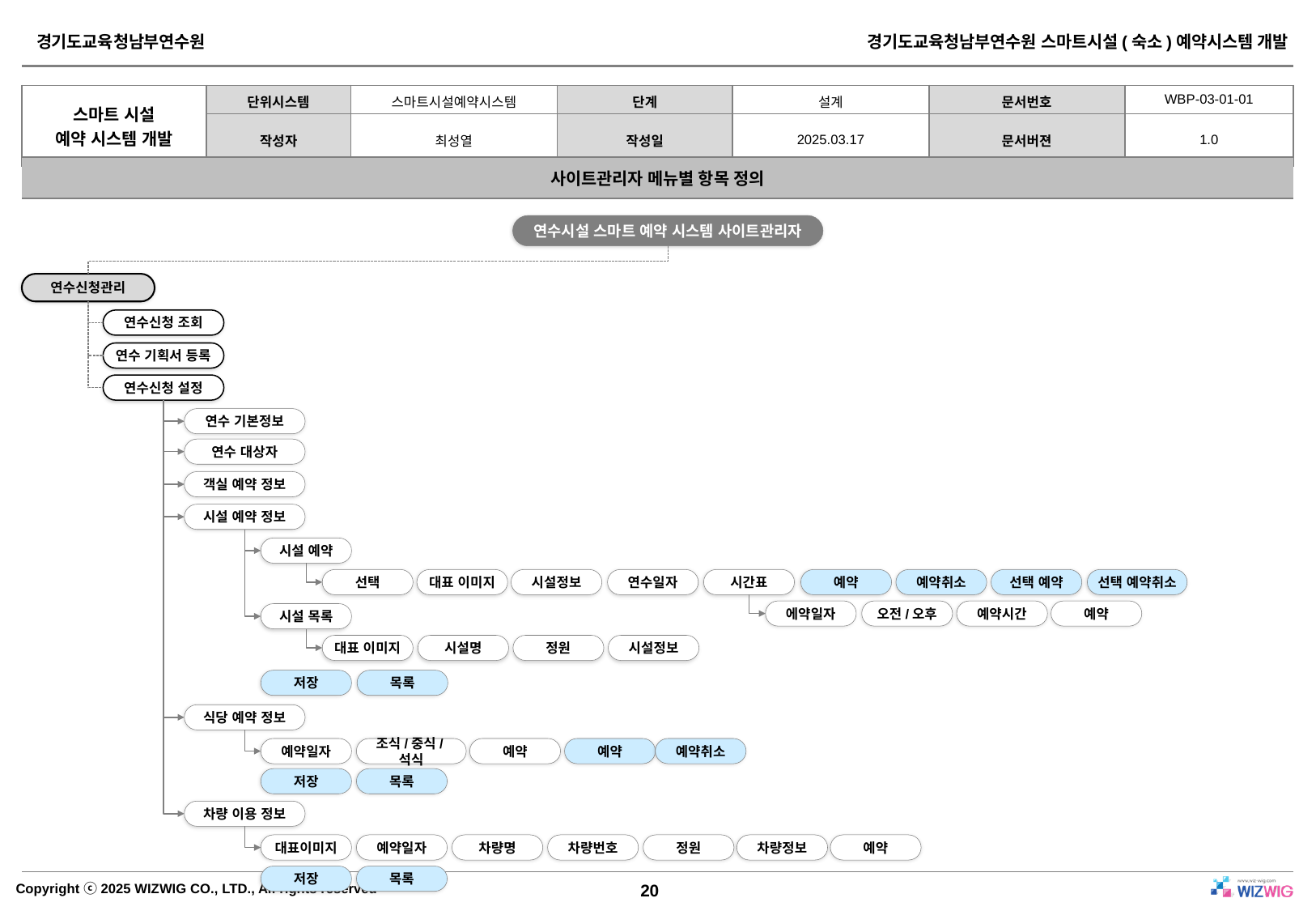

| 사이트관리자 메뉴별 항목 정의 |
| --- |
연수시설 스마트 예약 시스템 사이트관리자
연수신청관리
연수신청 조회
연수 기획서 등록
연수신청 설정
연수 기본정보
연수 대상자
객실 예약 정보
시설 예약 정보
시설 예약
선택
대표 이미지
시설정보
연수일자
시간표
예약
예약취소
선택 예약
선택 예약취소
에약일자
오전/오후
예약시간
예약
시설 목록
대표 이미지
시설명
정원
시설정보
저장
목록
식당 예약 정보
예약일자
조식/중식/석식
예약
예약
예약취소
저장
목록
차량 이용 정보
대표이미지
예약일자
차량명
차량번호
정원
차량정보
예약
저장
목록